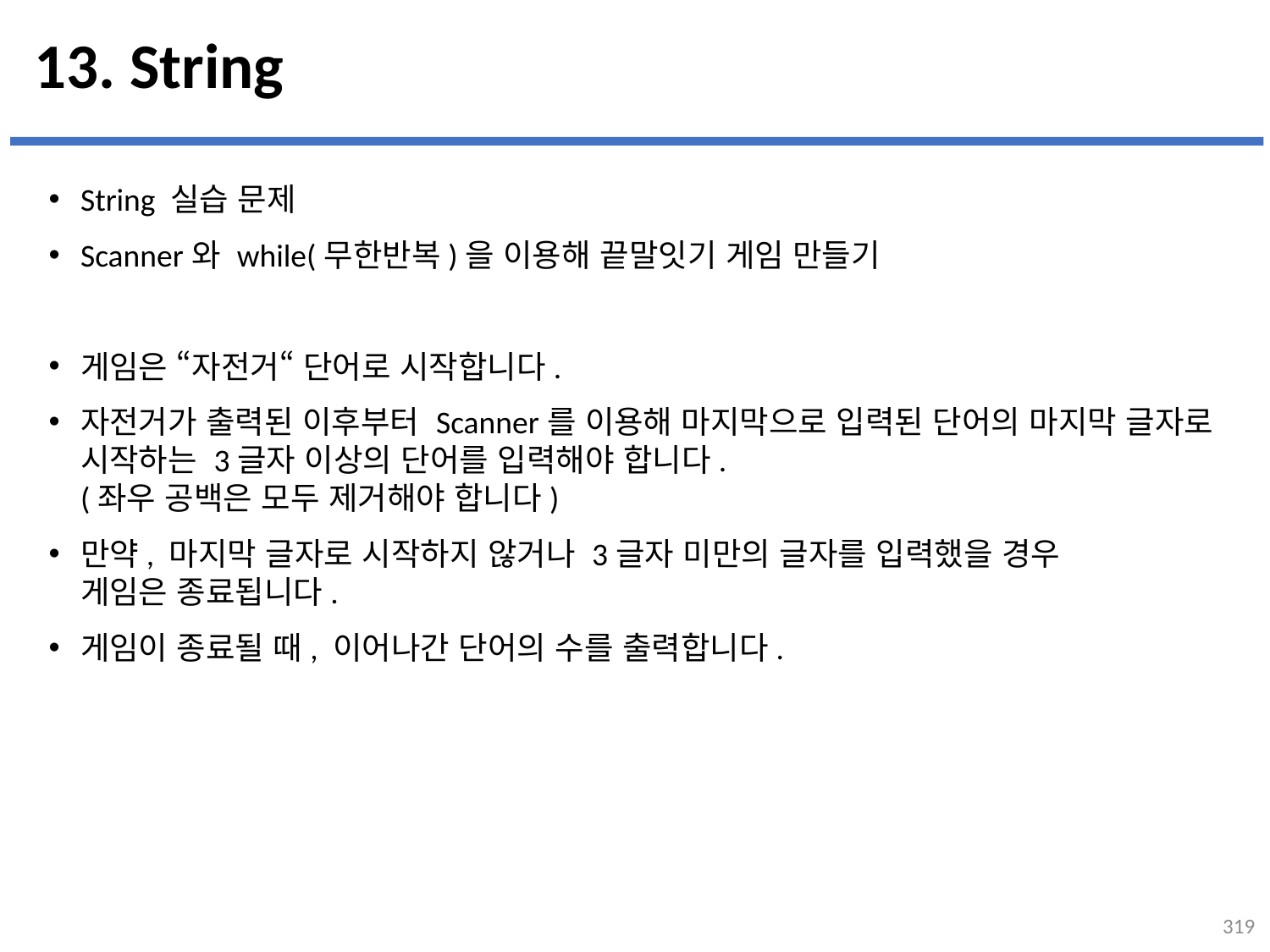

# 13. String
String 실습 문제
Scanner와 while(무한반복)을 이용해 끝말잇기 게임 만들기

게임은 “자전거“ 단어로 시작합니다.
자전거가 출력된 이후부터 Scanner를 이용해 마지막으로 입력된 단어의 마지막 글자로 시작하는 3글자 이상의 단어를 입력해야 합니다.
(좌우 공백은 모두 제거해야 합니다)
만약, 마지막 글자로 시작하지 않거나 3글자 미만의 글자를 입력했을 경우
게임은 종료됩니다.
게임이 종료될 때, 이어나간 단어의 수를 출력합니다.

...

설명
319